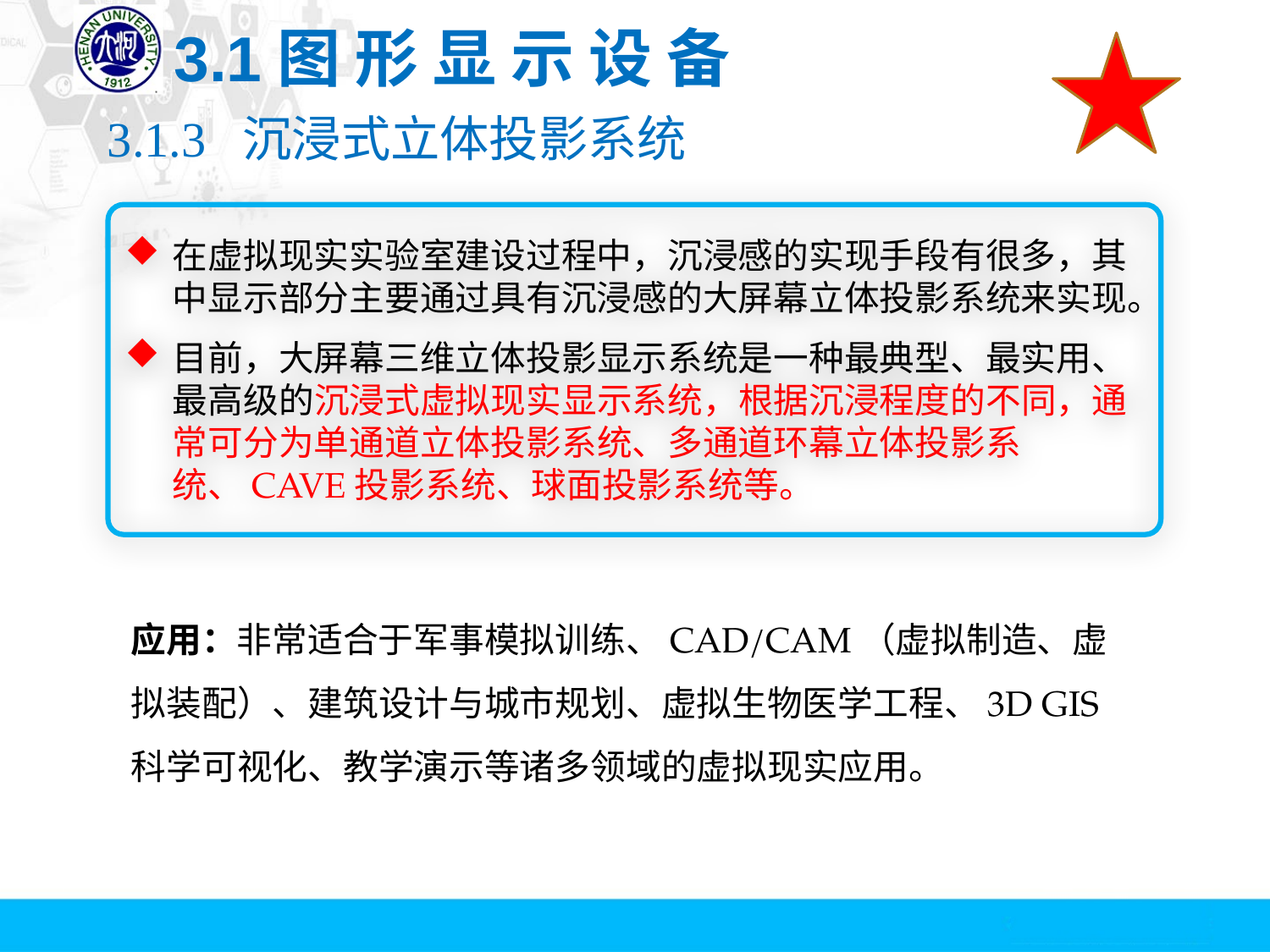

# 3.1图 形 显 示 设 备

3.1.3  沉浸式立体投影系统
在虚拟现实实验室建设过程中，沉浸感的实现手段有很多，其中显示部分主要通过具有沉浸感的大屏幕立体投影系统来实现。
目前，大屏幕三维立体投影显示系统是一种最典型、最实用、最高级的沉浸式虚拟现实显示系统，根据沉浸程度的不同，通常可分为单通道立体投影系统、多通道环幕立体投影系统、CAVE投影系统、球面投影系统等。
应用：非常适合于军事模拟训练、CAD/CAM（虚拟制造、虚拟装配）、建筑设计与城市规划、虚拟生物医学工程、3D GIS科学可视化、教学演示等诸多领域的虚拟现实应用。